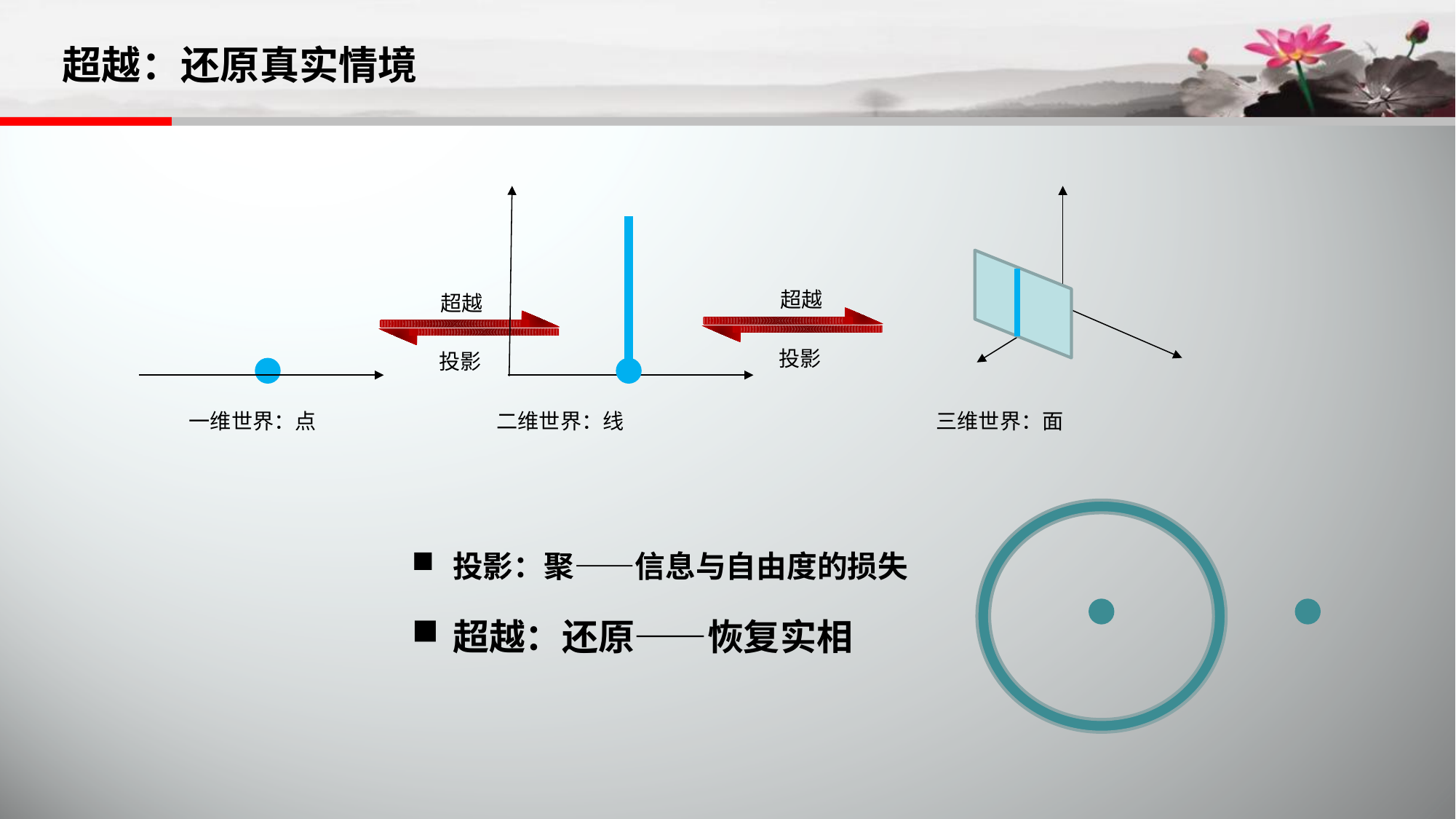

# 超越：还原真实情境

超越
超越

投影

投影

一维世界：点
二维世界：线
三维世界：面

投影：聚——信息与自由度的损失
超越：还原——恢复实相